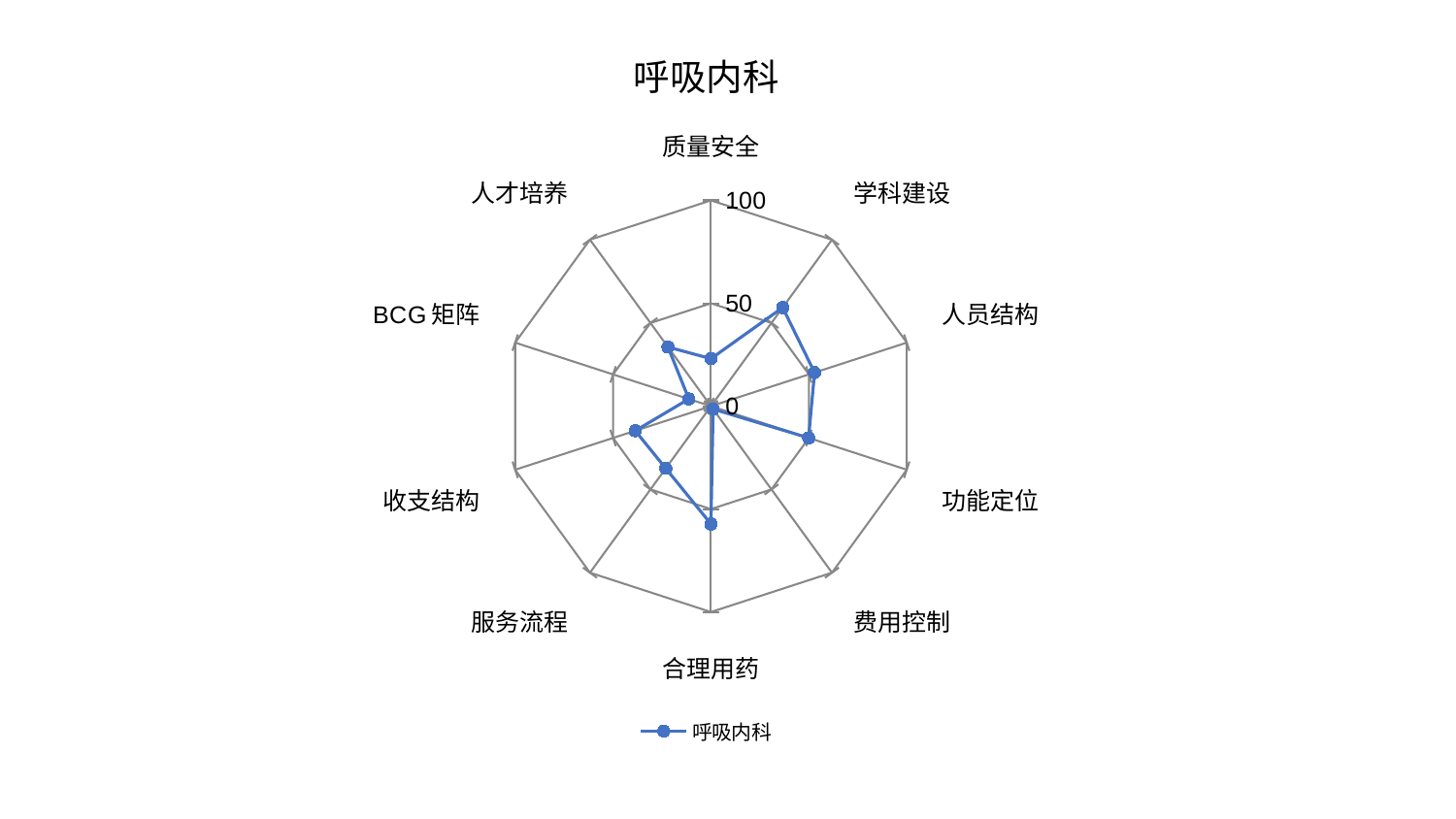

### Chart: 呼吸内科

| Category | 呼吸内科 |
|---|---|
| 质量安全 | 23.106674292614056 |
| 学科建设 | 59.25463182003373 |
| 人员结构 | 52.89642950364359 |
| 功能定位 | 49.866565160272565 |
| 费用控制 | 1.762025704008634 |
| 合理用药 | 57.26595770101408 |
| 服务流程 | 37.370008315203975 |
| 收支结构 | 38.679416775049795 |
| BCG矩阵 | 11.303541260479673 |
| 人才培养 | 35.532144933128215 |
136